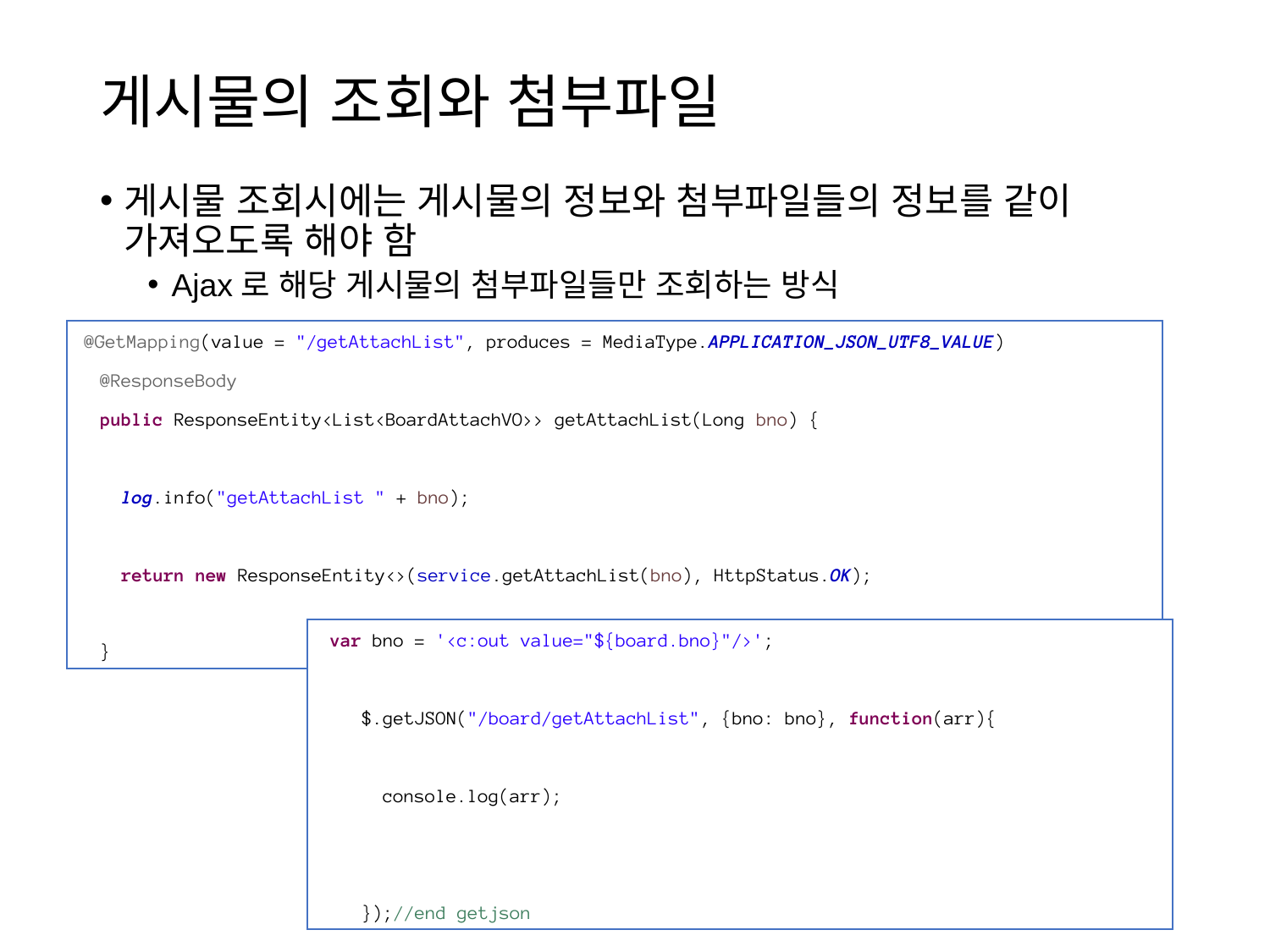

# 게시물의 조회와 첨부파일
게시물 조회시에는 게시물의 정보와 첨부파일들의 정보를 같이 가져오도록 해야 함
Ajax로 해당 게시물의 첨부파일들만 조회하는 방식
 @GetMapping(value = "/getAttachList", produces = MediaType.APPLICATION_JSON_UTF8_VALUE)
  @ResponseBody
  public ResponseEntity<List<BoardAttachVO>> getAttachList(Long bno) {

    log.info("getAttachList " + bno);

    return new ResponseEntity<>(service.getAttachList(bno), HttpStatus.OK);

  }
 var bno = '<c:out value="${board.bno}"/>';

    $.getJSON("/board/getAttachList", {bno: bno}, function(arr){

      console.log(arr);

    });//end getjson